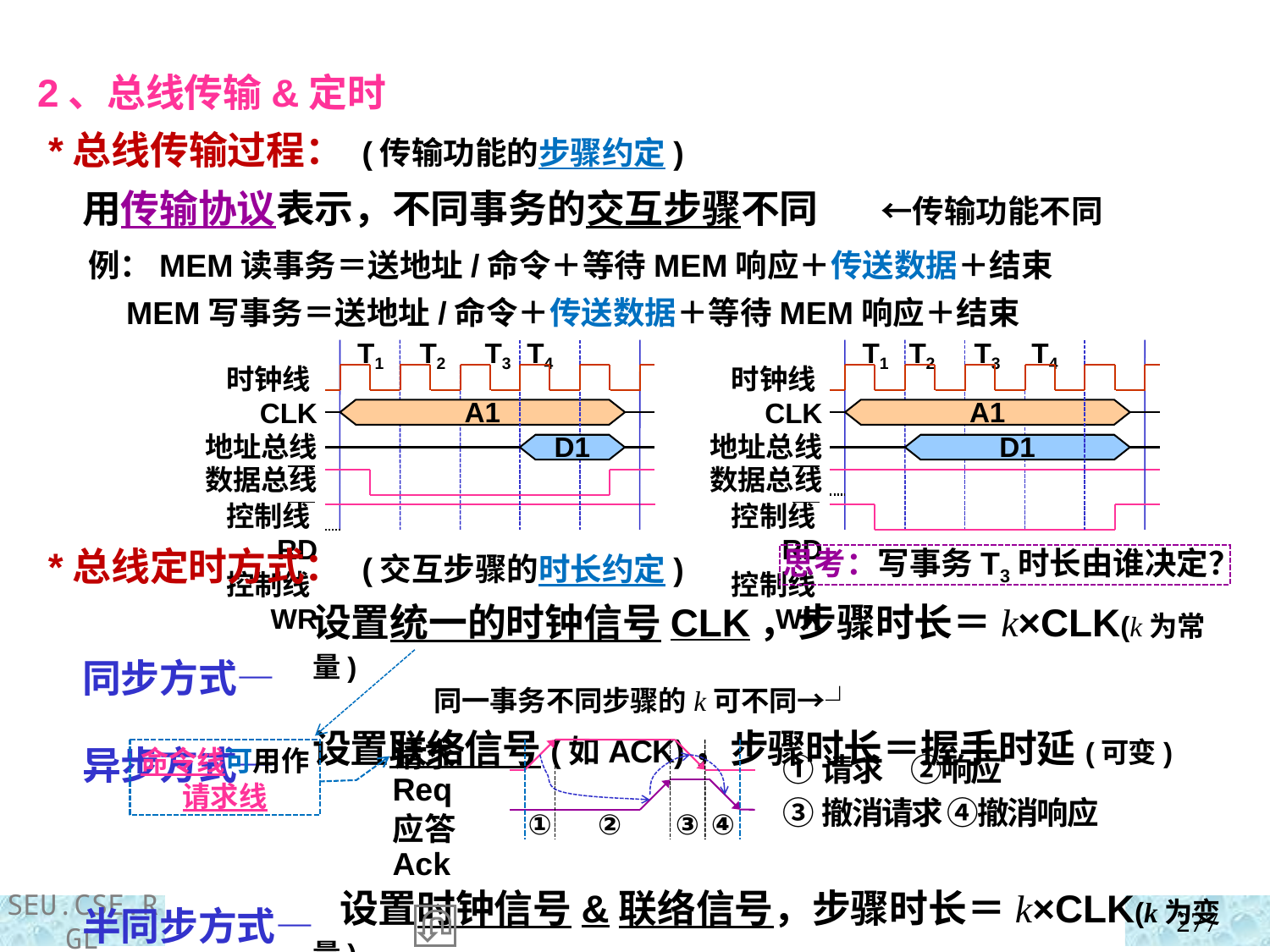

2、总线传输&定时
 *总线传输过程： (传输功能的步骤约定)
    用传输协议表示，不同事务的交互步骤不同       ←传输功能不同
      例：MEM读事务＝送地址/命令＋等待MEM响应＋传送数据＋结束
          MEM写事务＝送地址/命令＋传送数据＋等待MEM响应＋结束
T1     T2     T3  T4
时钟线CLK
地址总线
数据总线
控制线RD
控制线WR
A1
D1
T1   T2     T3    T4
时钟线CLK
地址总线
数据总线
控制线RD
控制线WR
A1
D1
 *总线定时方式： (交互步骤的时长约定)
    同步方式—

    异步方式—

    半同步方式—
思考：写事务T3时长由谁决定？
设置统一的时钟信号CLK，步骤时长＝k×CLK(k为常量)
                  同一事务不同步骤的k可不同→┘
设置联络信号(如ACK)，步骤时长＝握手时延(可变)

  设置时钟信号&联络信号，步骤时长＝k×CLK(k为变量)
请求Req
应答Ack
①请求     ②响应
③撤消请求 ④撤消响应

①
②
③
④
命令线可用作请求线
277